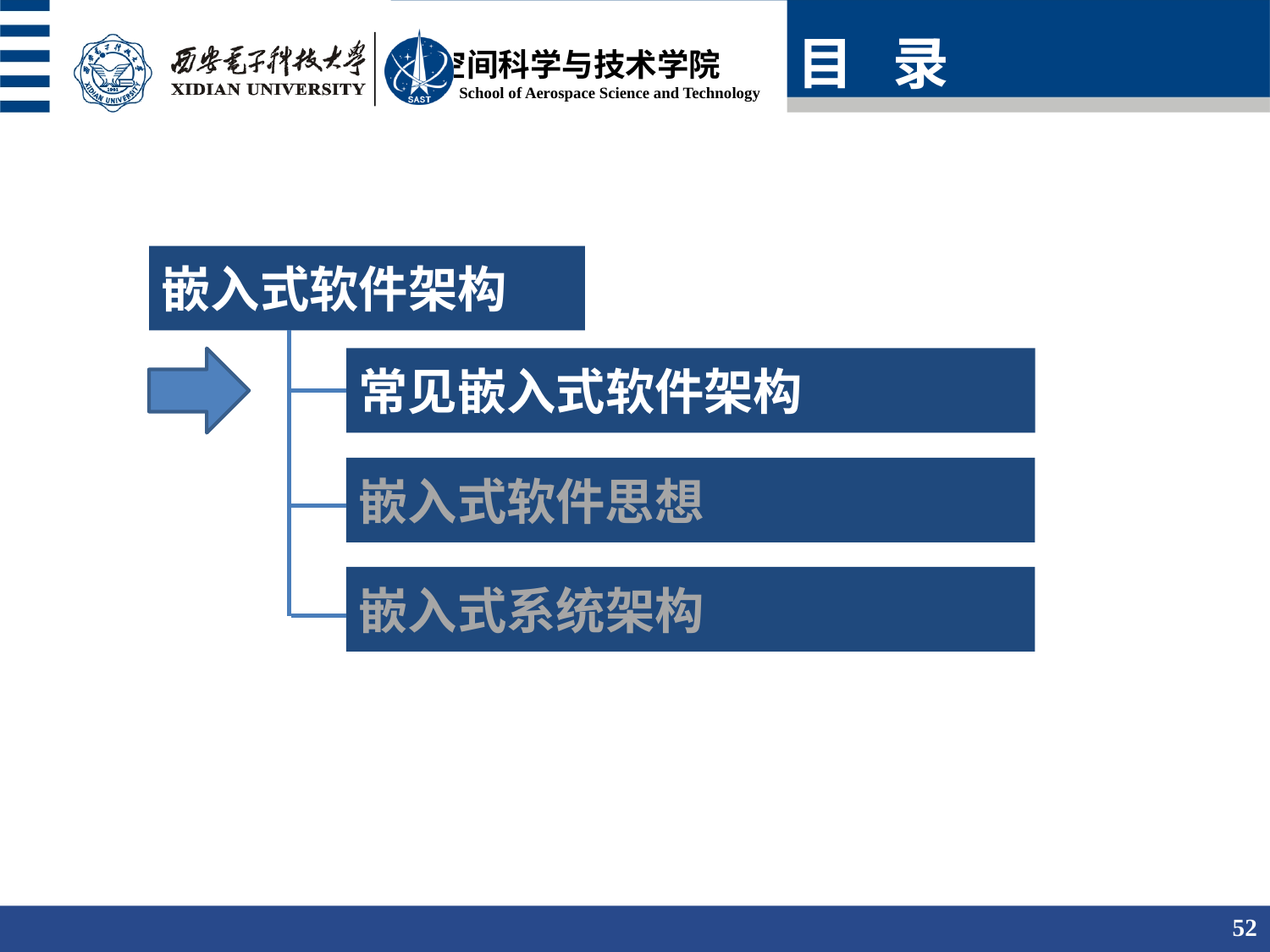

目   录
嵌入式软件架构

常见嵌入式软件架构
嵌入式软件思想
嵌入式系统架构